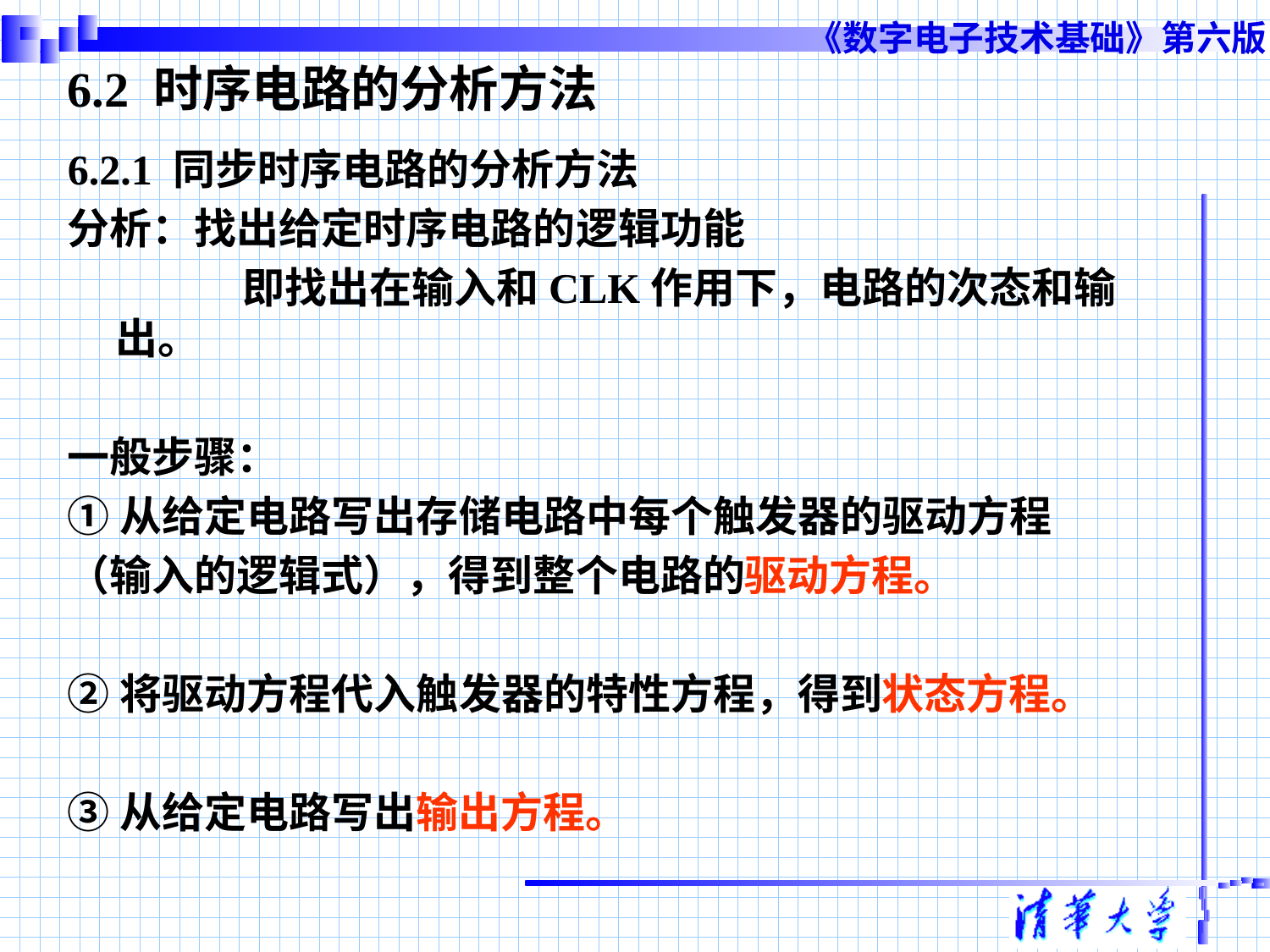

# 6.2 时序电路的分析方法
6.2.1 同步时序电路的分析方法
分析：找出给定时序电路的逻辑功能
		即找出在输入和CLK作用下，电路的次态和输出。

一般步骤：
①从给定电路写出存储电路中每个触发器的驱动方程
（输入的逻辑式），得到整个电路的驱动方程。

②将驱动方程代入触发器的特性方程，得到状态方程。

③从给定电路写出输出方程。